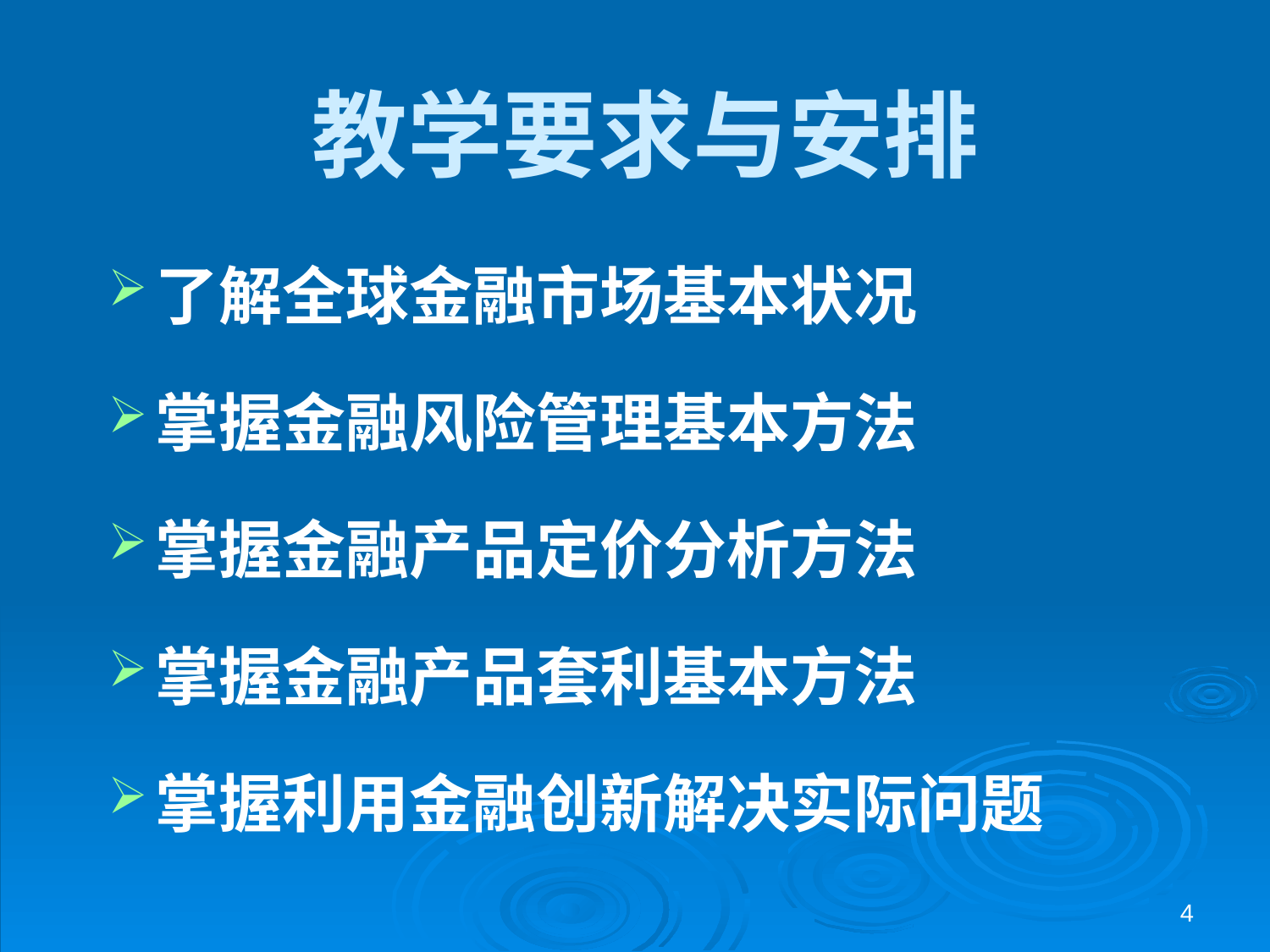

# 教学要求与安排
了解全球金融市场基本状况
掌握金融风险管理基本方法
掌握金融产品定价分析方法
掌握金融产品套利基本方法
掌握利用金融创新解决实际问题
4